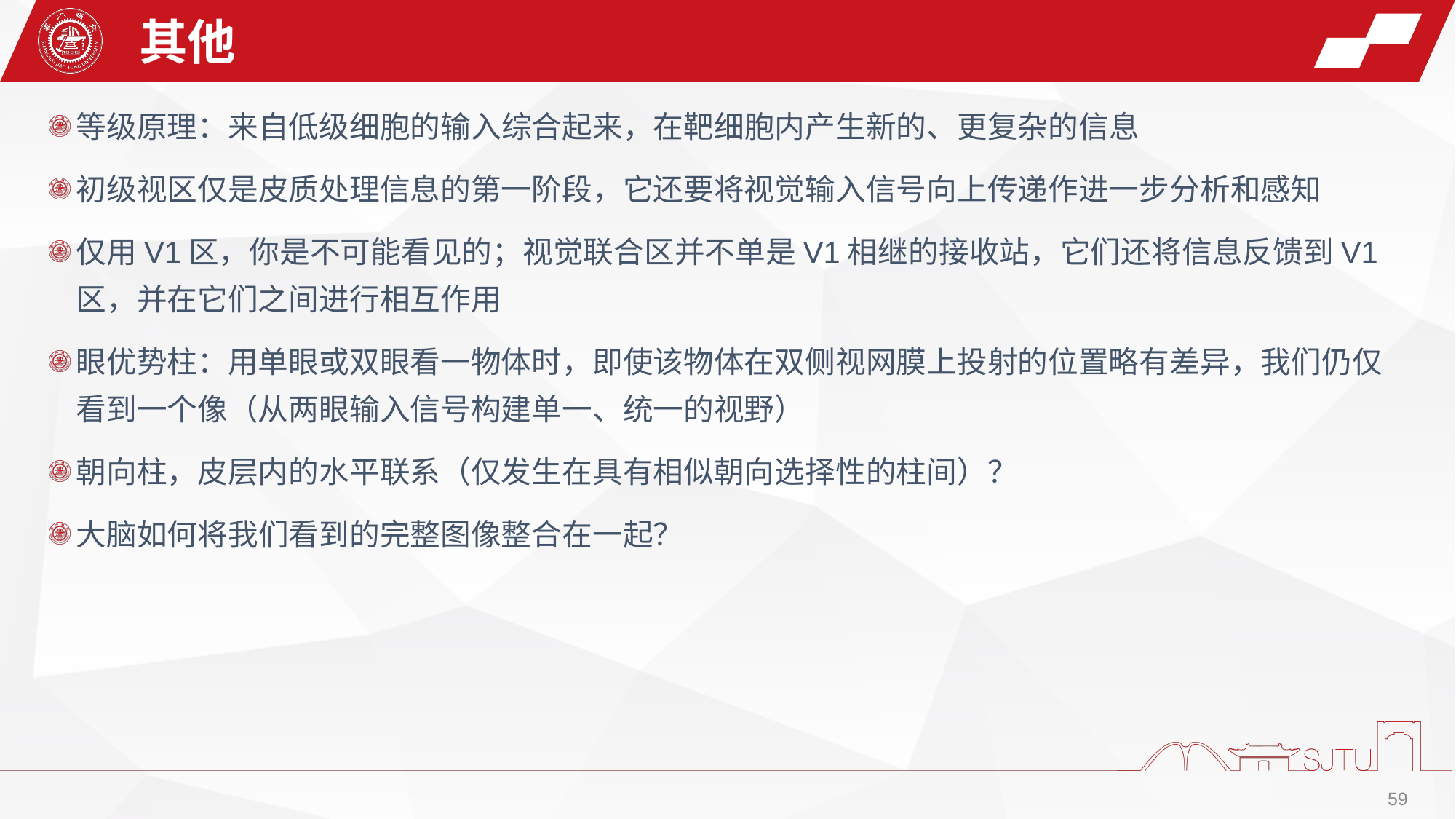

其他
等级原理：来自低级细胞的输入综合起来，在靶细胞内产生新的、更复杂的信息
初级视区仅是皮质处理信息的第一阶段，它还要将视觉输入信号向上传递作进一步分析和感知
仅用V1区，你是不可能看见的；视觉联合区并不单是V1相继的接收站，它们还将信息反馈到V1区，并在它们之间进行相互作用
眼优势柱：用单眼或双眼看一物体时，即使该物体在双侧视网膜上投射的位置略有差异，我们仍仅看到一个像（从两眼输入信号构建单一、统一的视野）
朝向柱，皮层内的水平联系（仅发生在具有相似朝向选择性的柱间）？
大脑如何将我们看到的完整图像整合在一起？

59